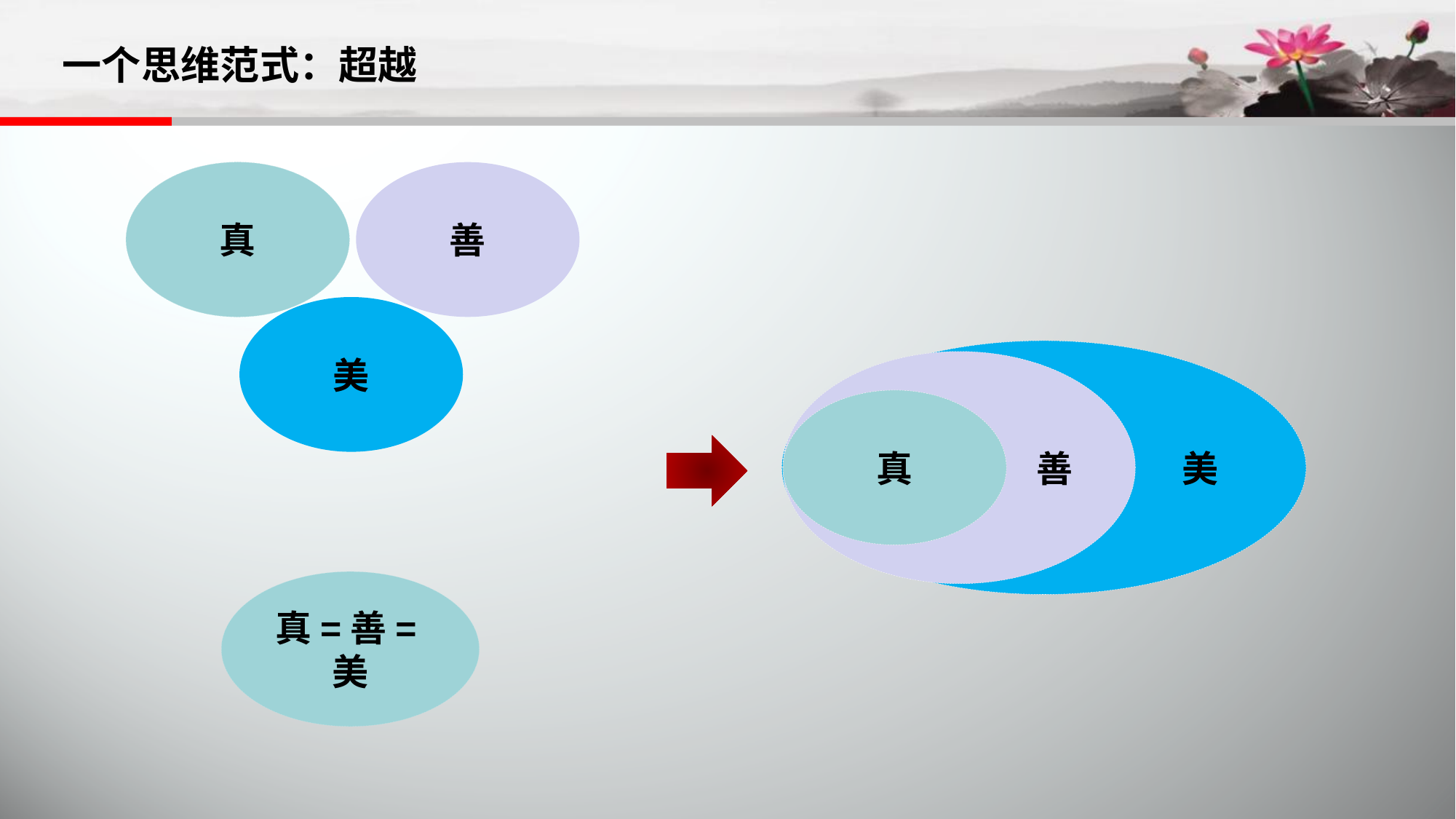

# 一个思维范式：超越
真
善
美
美
善
真

真=善=美